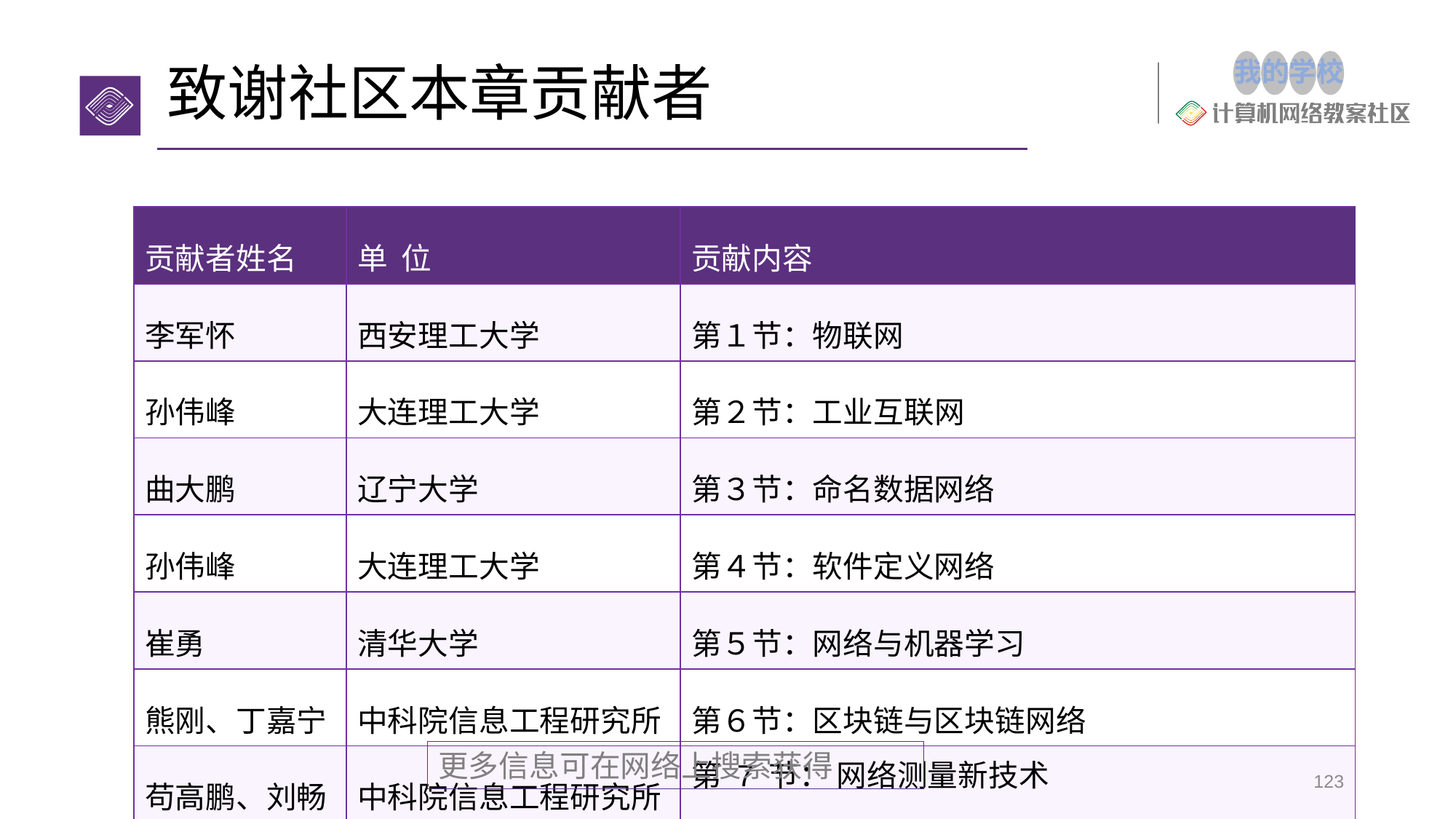

# 致谢社区本章贡献者
| 贡献者姓名 | 单 位 | 贡献内容 |
| --- | --- | --- |
| 李军怀 | 西安理工大学 | 第１节：物联网 |
| 孙伟峰 | 大连理工大学 | 第２节：工业互联网 |
| 曲大鹏 | 辽宁大学 | 第３节：命名数据网络 |
| 孙伟峰 | 大连理工大学 | 第４节：软件定义网络 |
| 崔勇 | 清华大学 | 第５节：网络与机器学习 |
| 熊刚、丁嘉宁 | 中科院信息工程研究所 | 第６节：区块链与区块链网络 |
| 苟高鹏、刘畅 | 中科院信息工程研究所 | 第 7 节： 网络测量新技术 |
更多信息可在网络上搜索获得
123